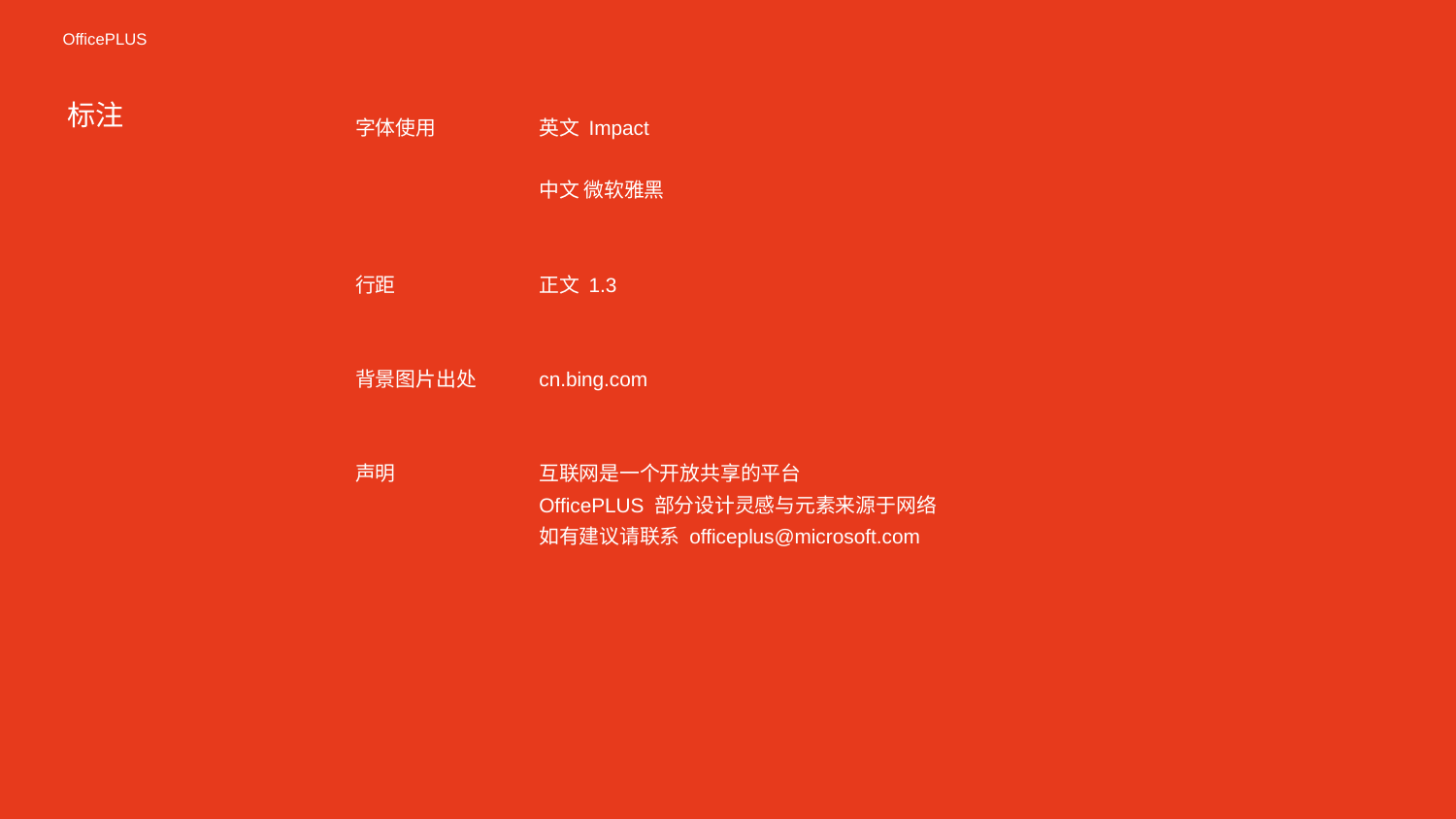

OfficePLUS
标注
字体使用

行距

背景图片出处

声明
英文 Impact

中文 微软雅黑

正文 1.3

cn.bing.com

互联网是一个开放共享的平台
OfficePLUS 部分设计灵感与元素来源于网络
如有建议请联系 officeplus@microsoft.com